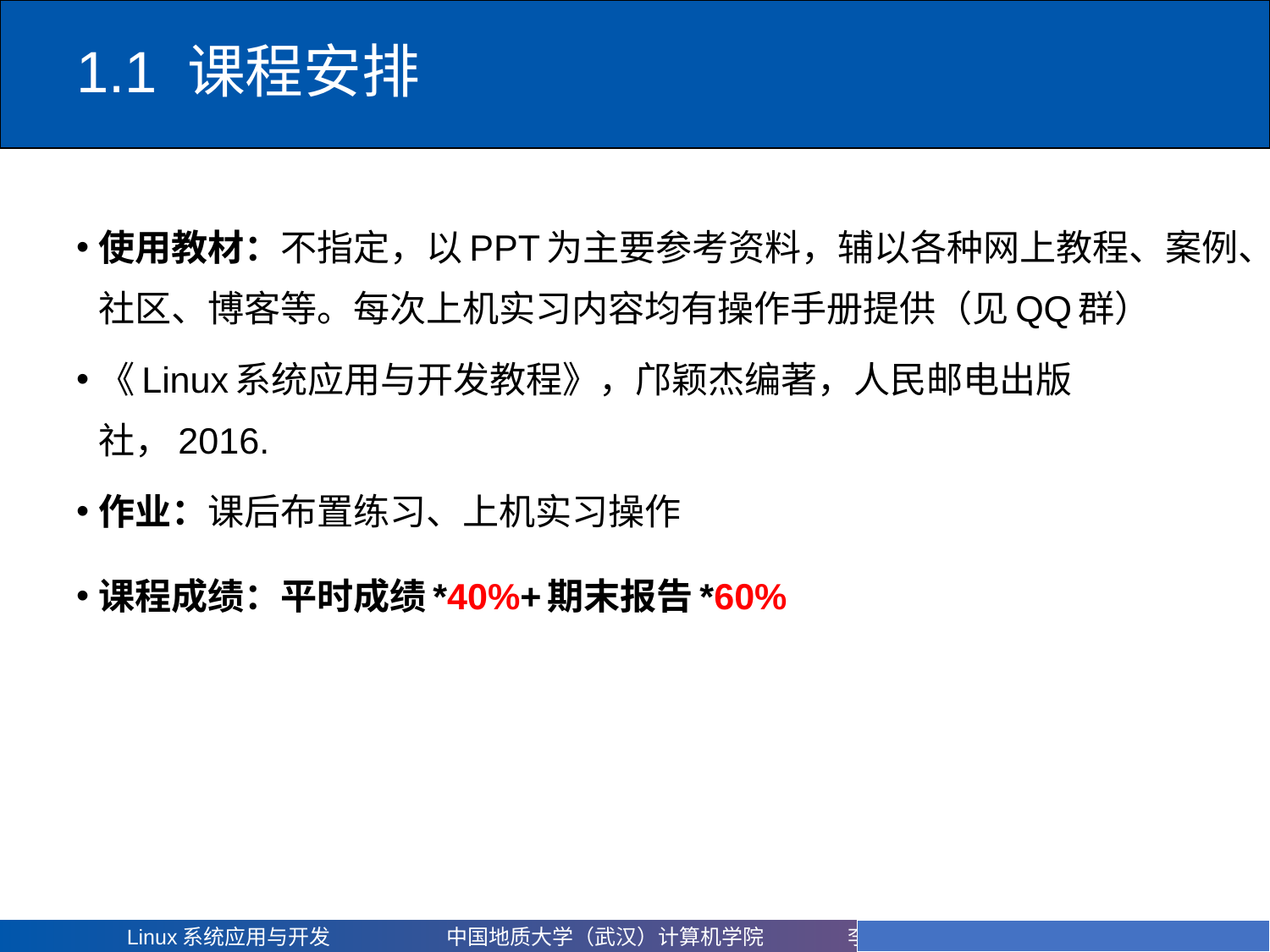

# 1.1 课程安排
使用教材：不指定，以PPT为主要参考资料，辅以各种网上教程、案例、社区、博客等。每次上机实习内容均有操作手册提供（见QQ群）
《Linux系统应用与开发教程》，邝颖杰编著，人民邮电出版社，2016.
作业：课后布置练习、上机实习操作
课程成绩：平时成绩*40%+期末报告*60%